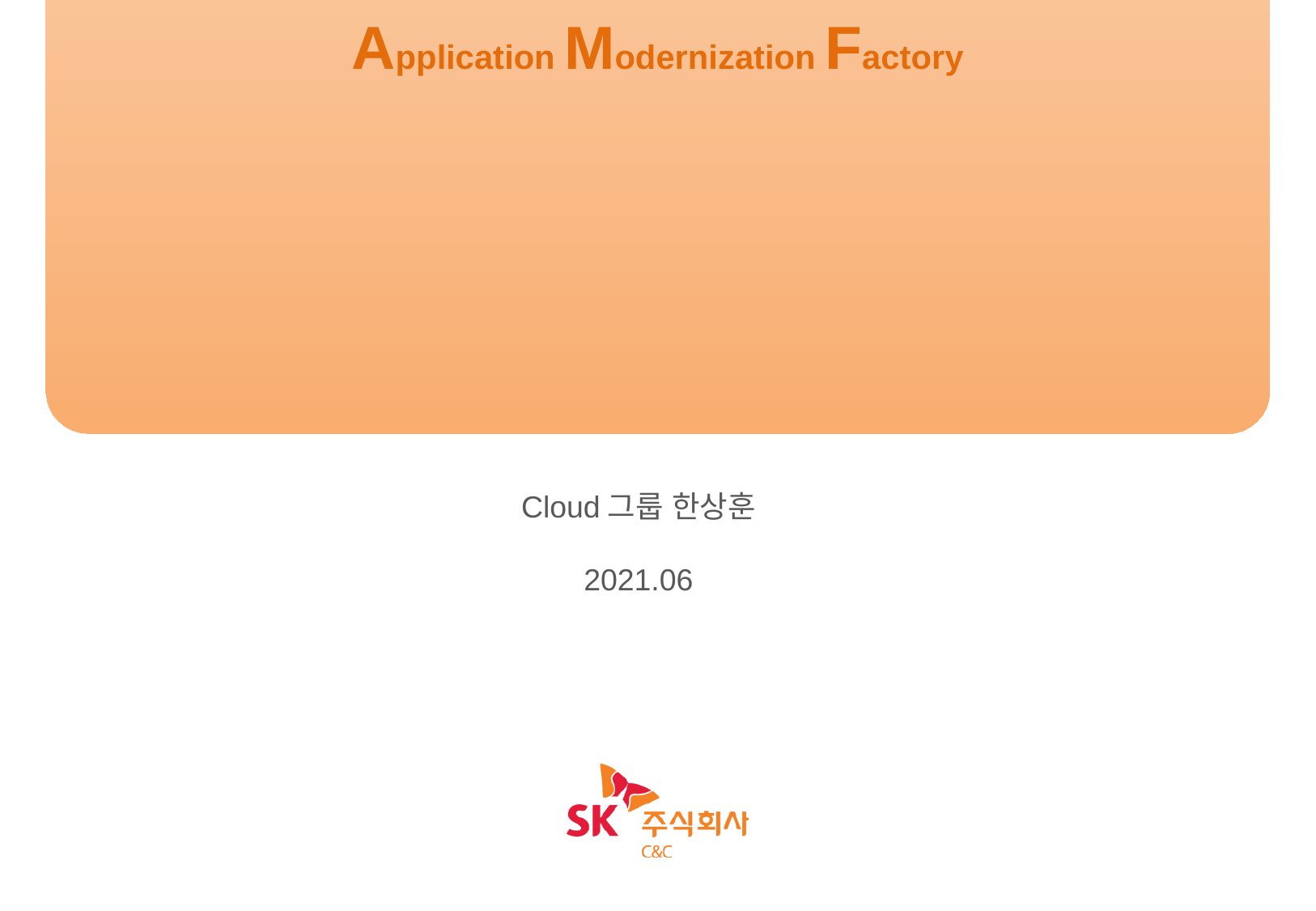

Application Modernization Factory
Application
Modernization
Framework
실습
Cloud그룹 한상훈

2021.06